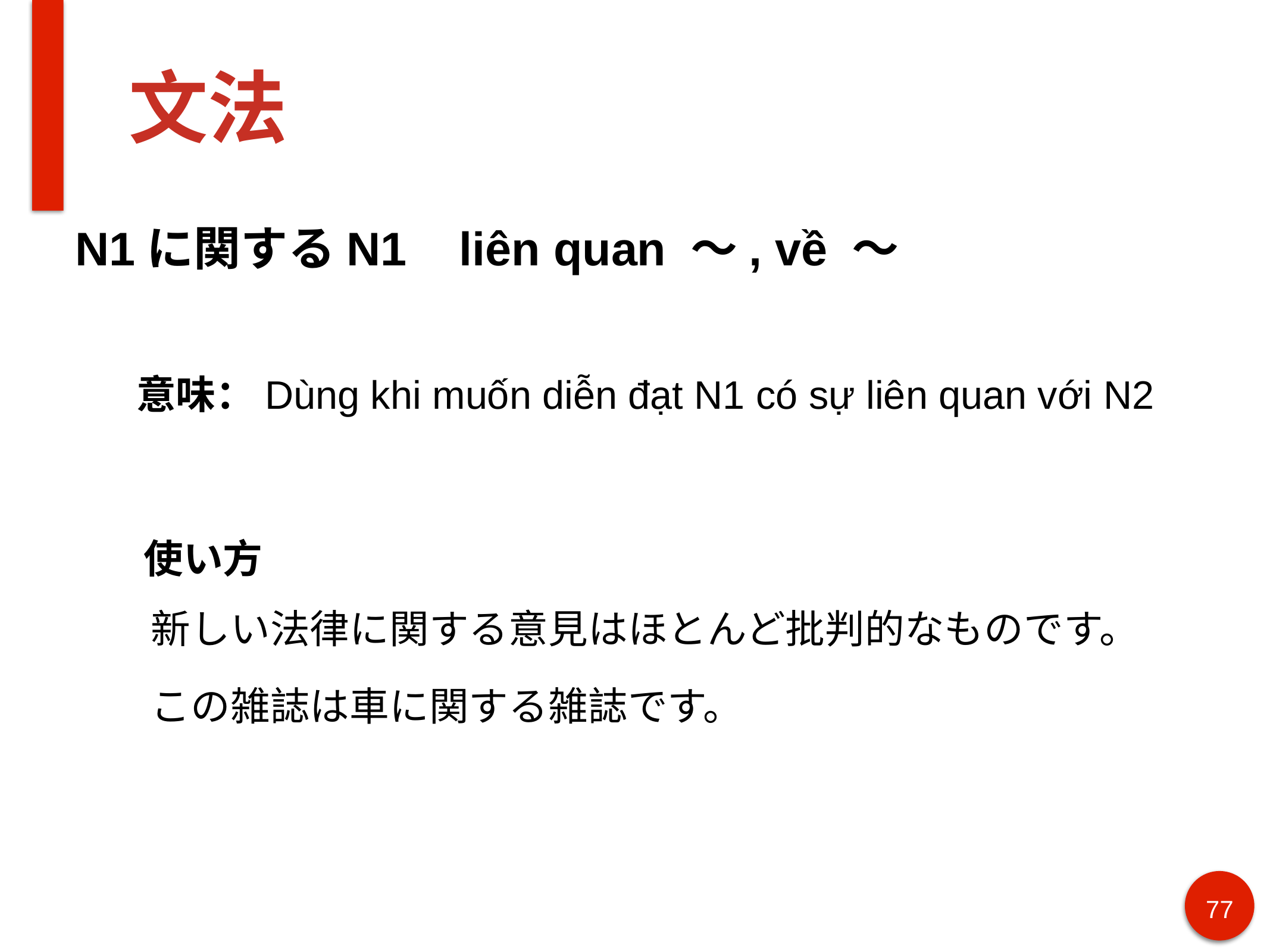

# 文法
N1に関するN1    liên quan 〜, về 〜

意味：Dùng khi muốn diễn đạt N1 có sự liên quan với N2
使い方
新しい法律に関する意見はほとんど批判的なものです。
この雑誌は車に関する雑誌です。
77